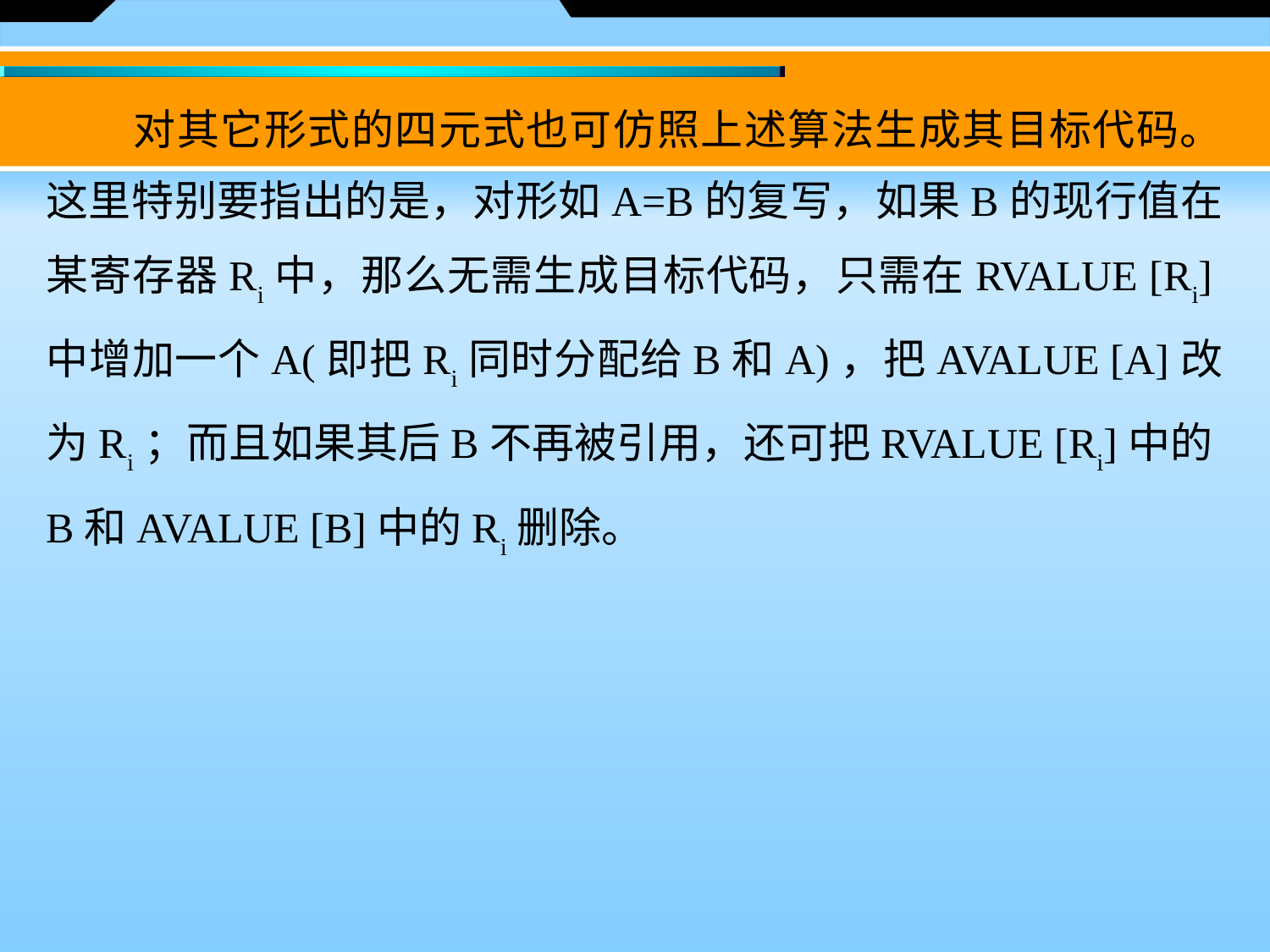

对其它形式的四元式也可仿照上述算法生成其目标代码。这里特别要指出的是，对形如A=B的复写，如果B的现行值在某寄存器Ri中，那么无需生成目标代码，只需在RVALUE [Ri]中增加一个A(即把Ri同时分配给B和A)，把AVALUE [A]改为Ri；而且如果其后B不再被引用，还可把RVALUE [Ri]中的B和AVALUE [B]中的Ri删除。